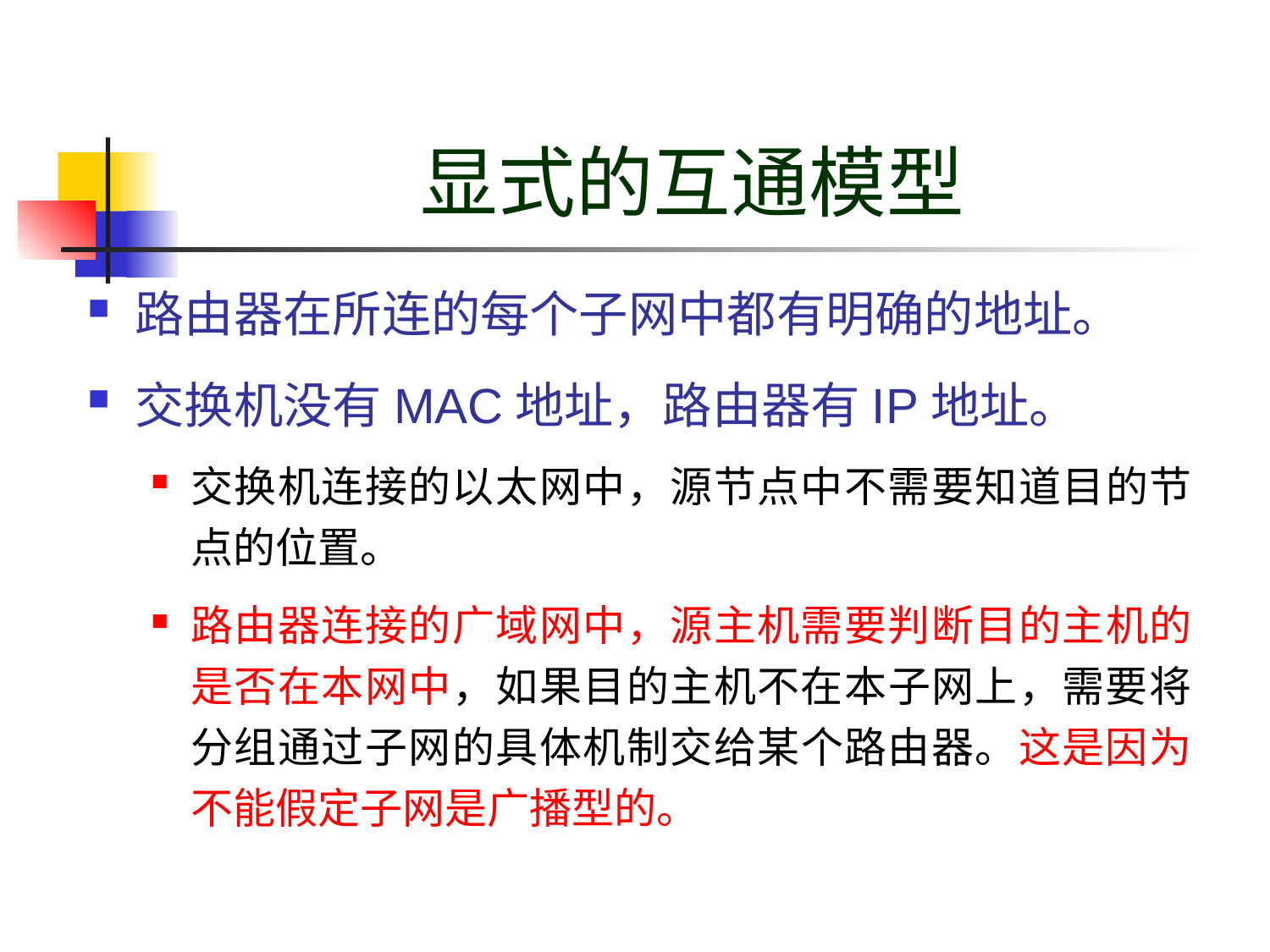

# 显式的互通模型
路由器在所连的每个子网中都有明确的地址。
交换机没有MAC地址，路由器有IP地址。
交换机连接的以太网中，源节点中不需要知道目的节点的位置。
路由器连接的广域网中，源主机需要判断目的主机的是否在本网中，如果目的主机不在本子网上，需要将分组通过子网的具体机制交给某个路由器。这是因为不能假定子网是广播型的。